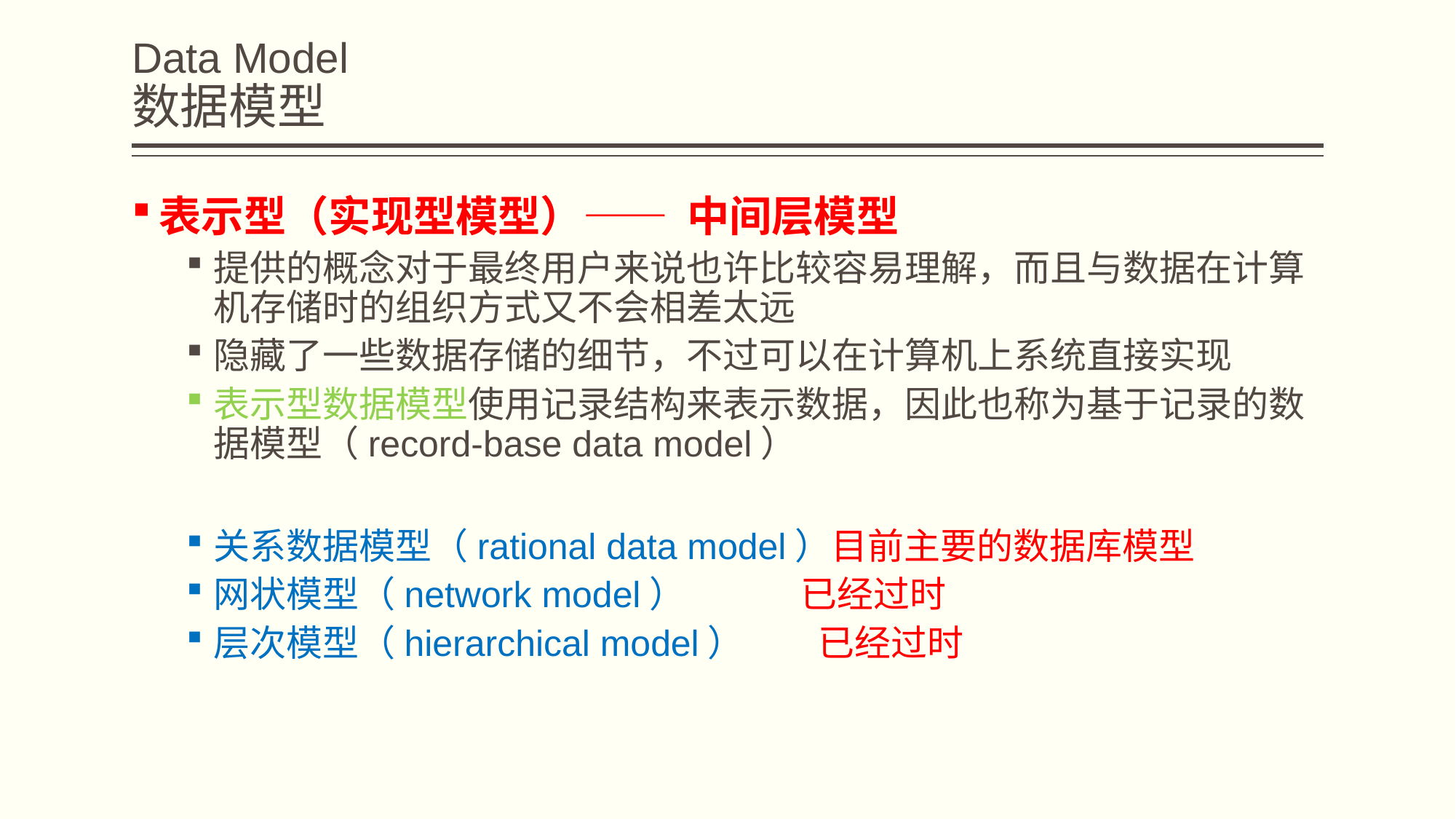

# Data Model 数据模型
表示型（实现型模型）——  中间层模型
提供的概念对于最终用户来说也许比较容易理解，而且与数据在计算机存储时的组织方式又不会相差太远
隐藏了一些数据存储的细节，不过可以在计算机上系统直接实现
表示型数据模型使用记录结构来表示数据，因此也称为基于记录的数据模型（record-base data model）

关系数据模型（rational data model）目前主要的数据库模型
网状模型（network model）              已经过时
层次模型（hierarchical model）         已经过时